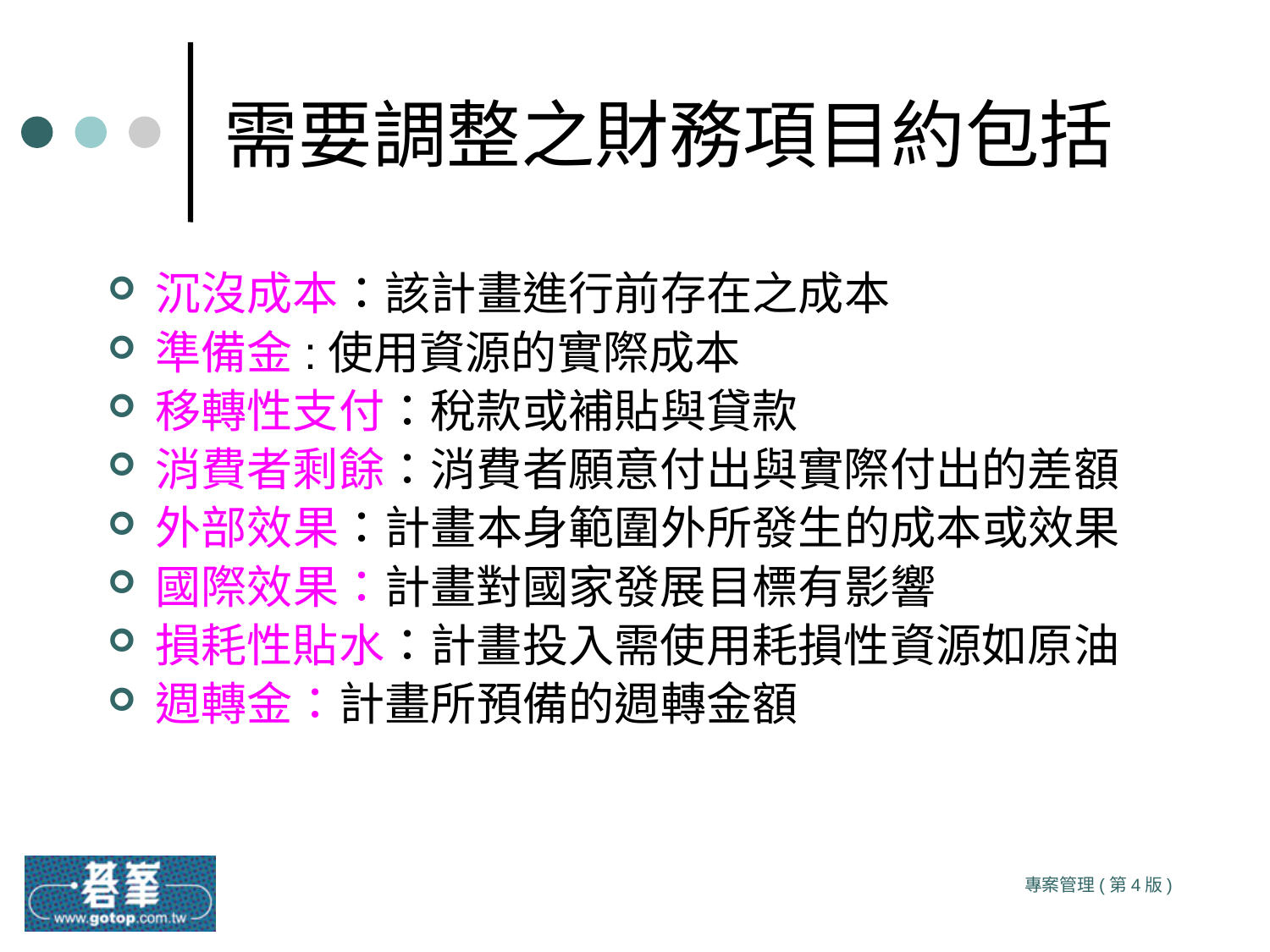

# 需要調整之財務項目約包括
沉沒成本：該計畫進行前存在之成本
準備金:使用資源的實際成本
移轉性支付：稅款或補貼與貸款
消費者剩餘：消費者願意付出與實際付出的差額
外部效果：計畫本身範圍外所發生的成本或效果
國際效果：計畫對國家發展目標有影響
損耗性貼水：計畫投入需使用耗損性資源如原油
週轉金：計畫所預備的週轉金額
專案管理(第4版)